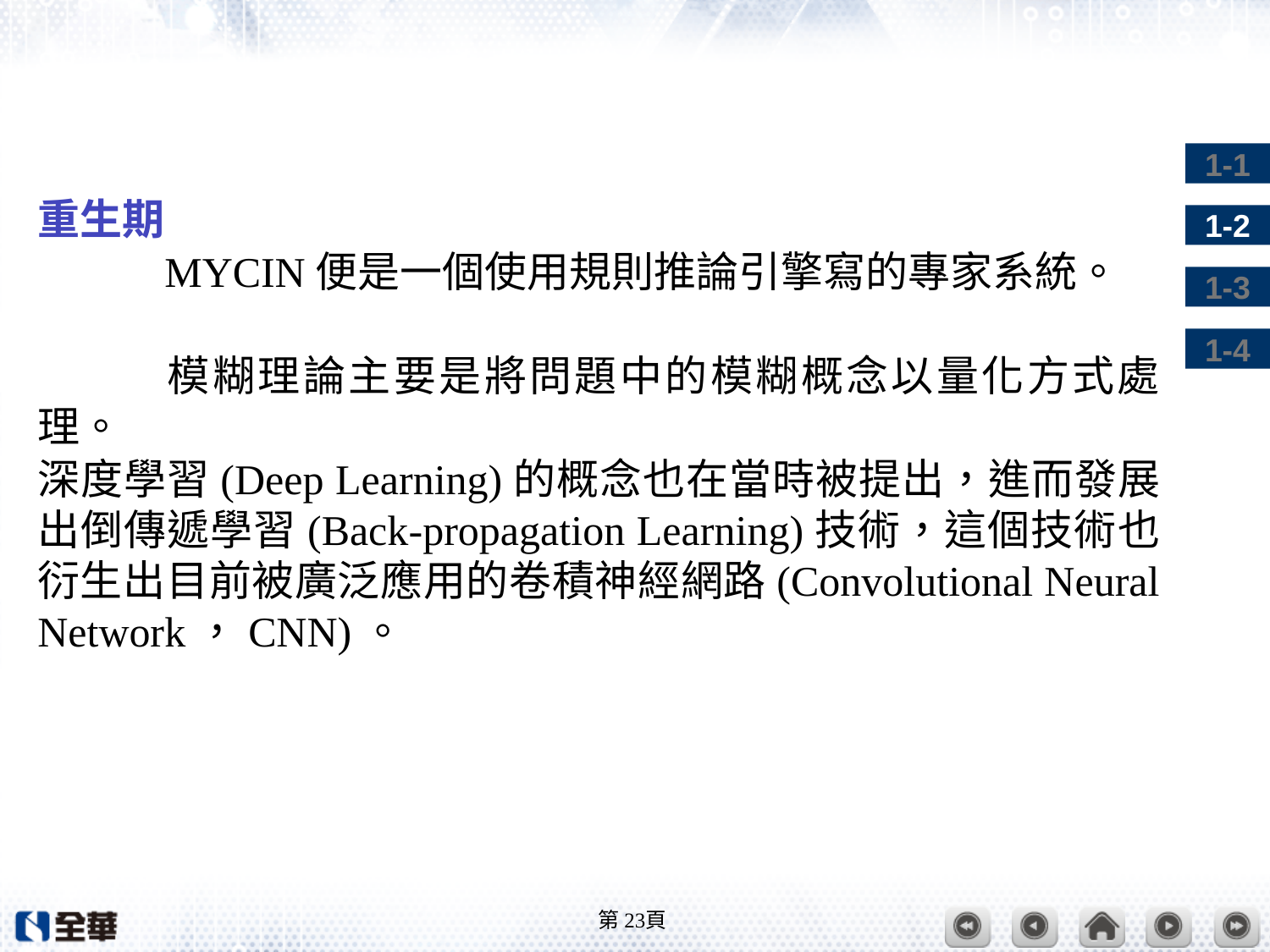

#
重生期
	MYCIN便是一個使用規則推論引擎寫的專家系統。

	模糊理論主要是將問題中的模糊概念以量化方式處理。
深度學習(Deep Learning)的概念也在當時被提出，進而發展出倒傳遞學習(Back-propagation Learning)技術，這個技術也衍生出目前被廣泛應用的卷積神經網路(Convolutional Neural Network，CNN)。